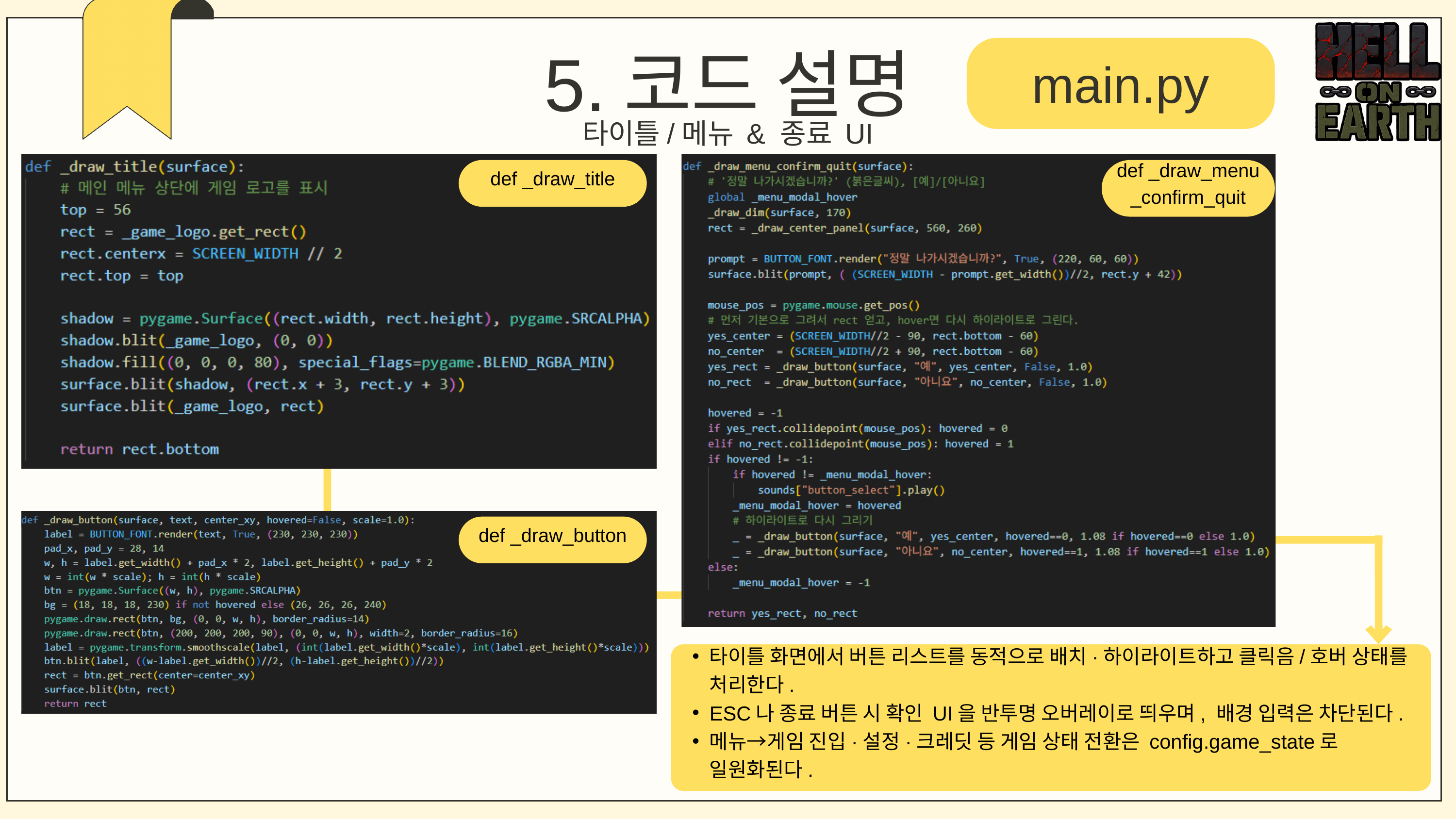

5.코드 설명

main.py
타이틀/메뉴 & 종료 UI

def _draw_title

def _draw_menu
_confirm_quit

def _draw_button

타이틀 화면에서 버튼 리스트를 동적으로 배치·하이라이트하고 클릭음/호버 상태를 처리한다.
ESC나 종료 버튼 시 확인 UI을 반투명 오버레이로 띄우며, 배경 입력은 차단된다.
메뉴→게임 진입·설정·크레딧 등 게임 상태 전환은 config.game_state로 일원화된다.